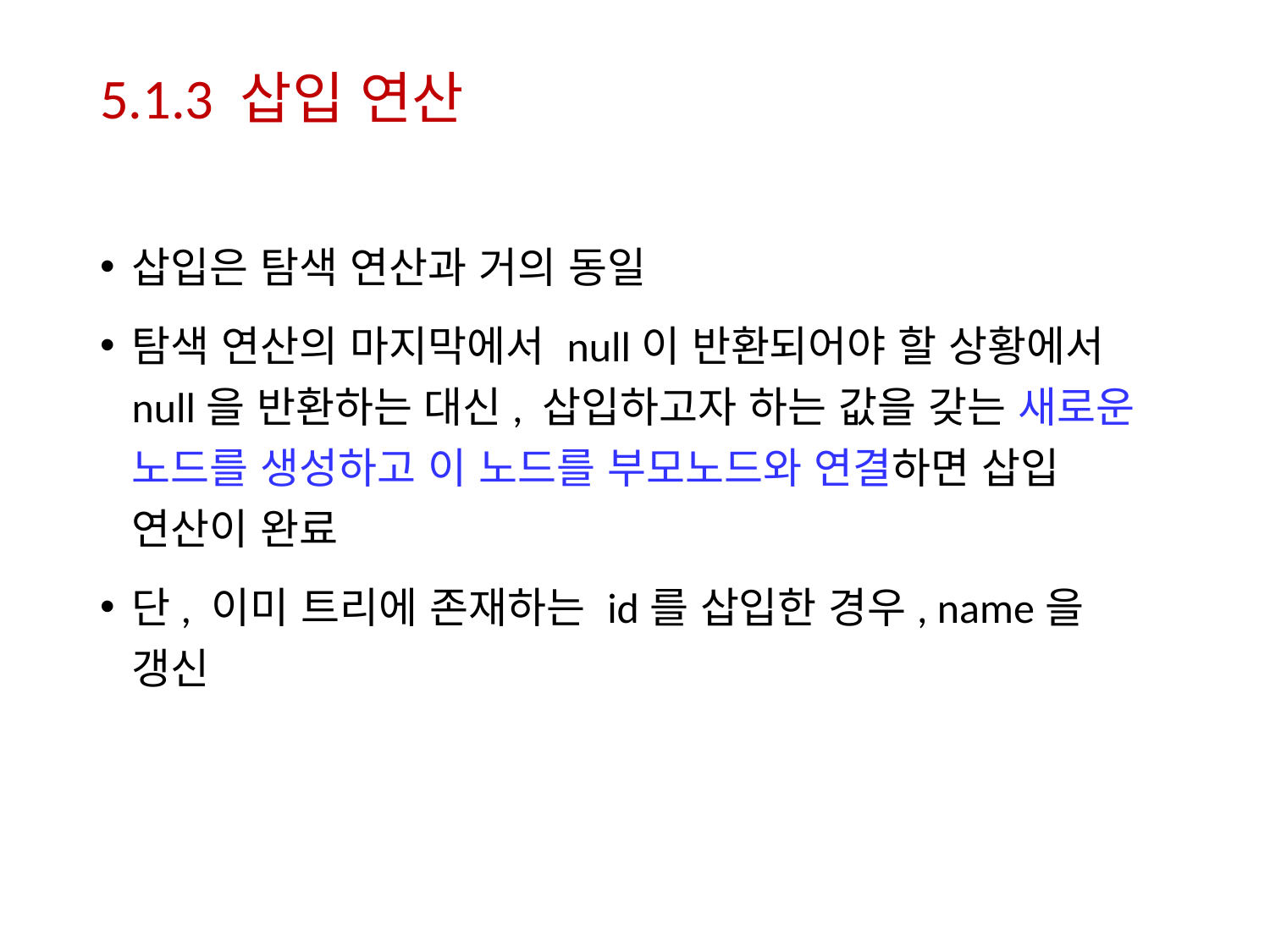

# 5.1.3 삽입 연산
삽입은 탐색 연산과 거의 동일
탐색 연산의 마지막에서 null이 반환되어야 할 상황에서 null을 반환하는 대신, 삽입하고자 하는 값을 갖는 새로운 노드를 생성하고 이 노드를 부모노드와 연결하면 삽입 연산이 완료
단, 이미 트리에 존재하는 id를 삽입한 경우, name을 갱신